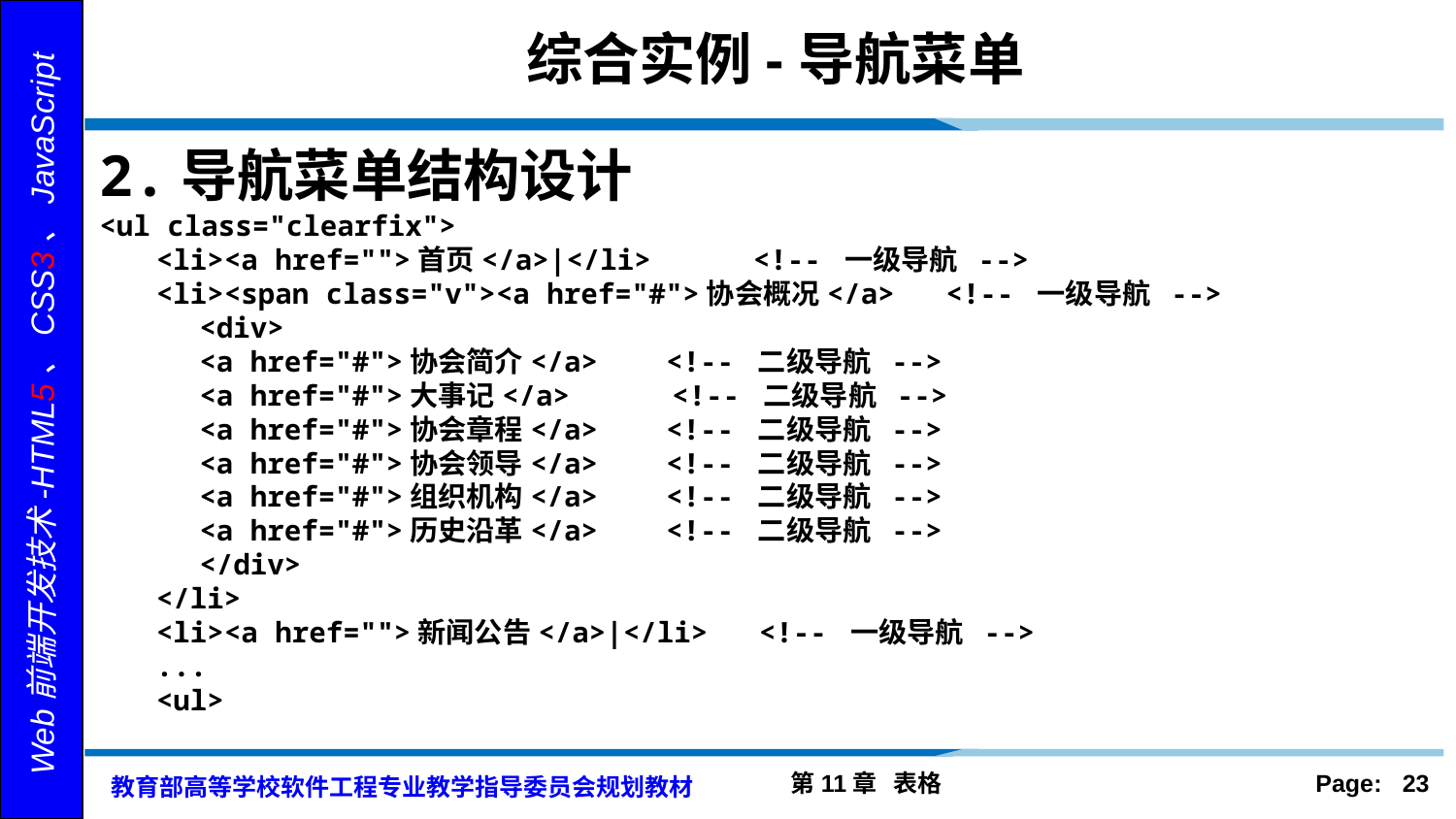

# 综合实例-导航菜单

2.导航菜单结构设计
<ul class="clearfix">
<li><a href="">首页</a>|</li>      <!-- 一级导航  -->
<li><span class="v"><a href="#">协会概况</a>   <!-- 一级导航  -->
<div>
<a href="#">协会简介</a>    <!-- 二级导航  -->
<a href="#">大事记</a>      <!-- 二级导航  -->
<a href="#">协会章程</a>    <!-- 二级导航  -->
<a href="#">协会领导</a>    <!-- 二级导航  -->
<a href="#">组织机构</a>    <!-- 二级导航  -->
<a href="#">历史沿革</a>    <!-- 二级导航  -->
</div>
</li>
<li><a href="">新闻公告</a>|</li>   <!-- 一级导航  -->
...
<ul>